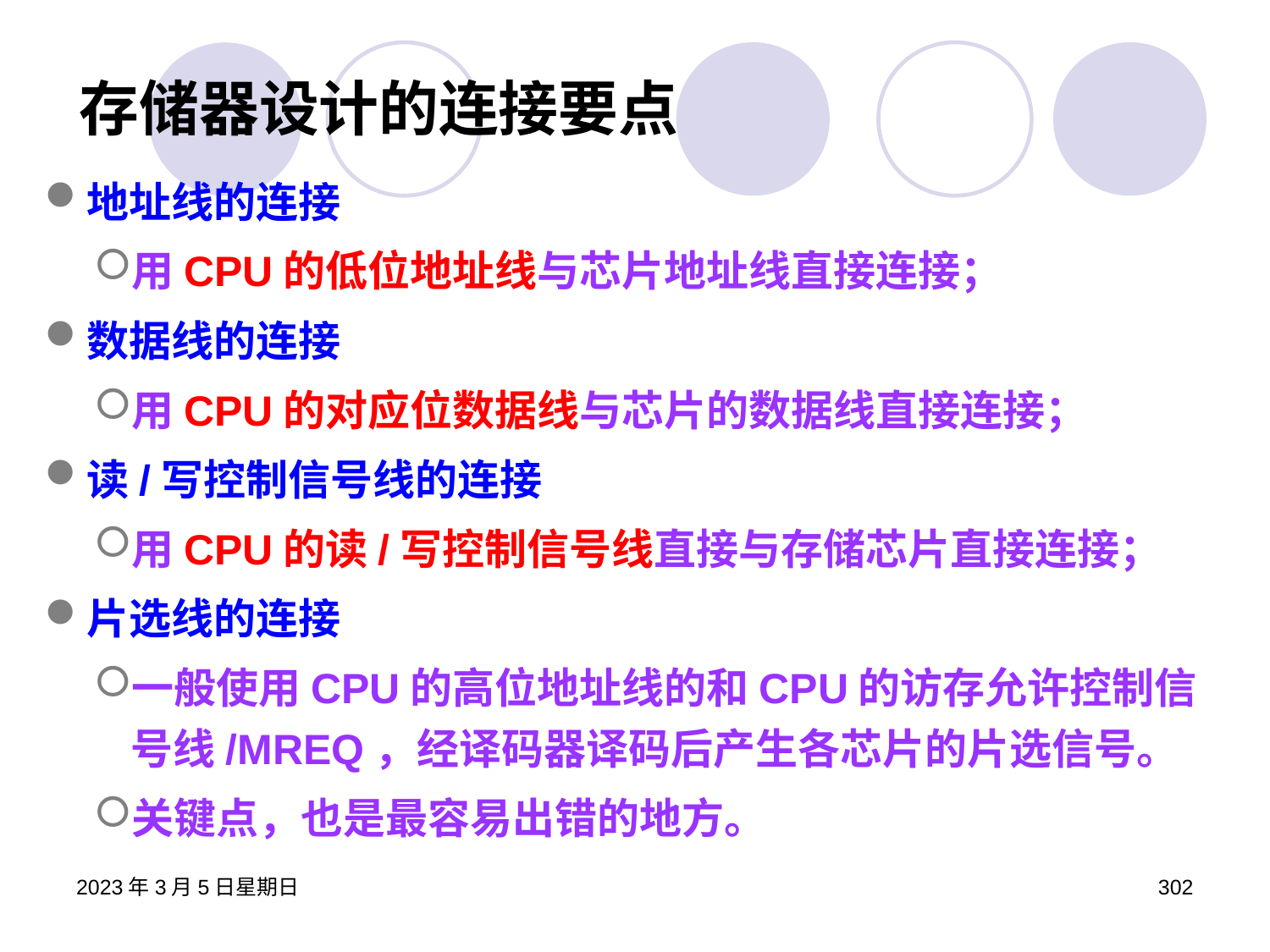

# 存储器设计的连接要点
地址线的连接
用CPU的低位地址线与芯片地址线直接连接；
数据线的连接
用CPU的对应位数据线与芯片的数据线直接连接；
读/写控制信号线的连接
用CPU的读/写控制信号线直接与存储芯片直接连接；
片选线的连接
一般使用CPU的高位地址线的和CPU的访存允许控制信号线/MREQ，经译码器译码后产生各芯片的片选信号。
关键点，也是最容易出错的地方。
2023年3月5日星期日
302